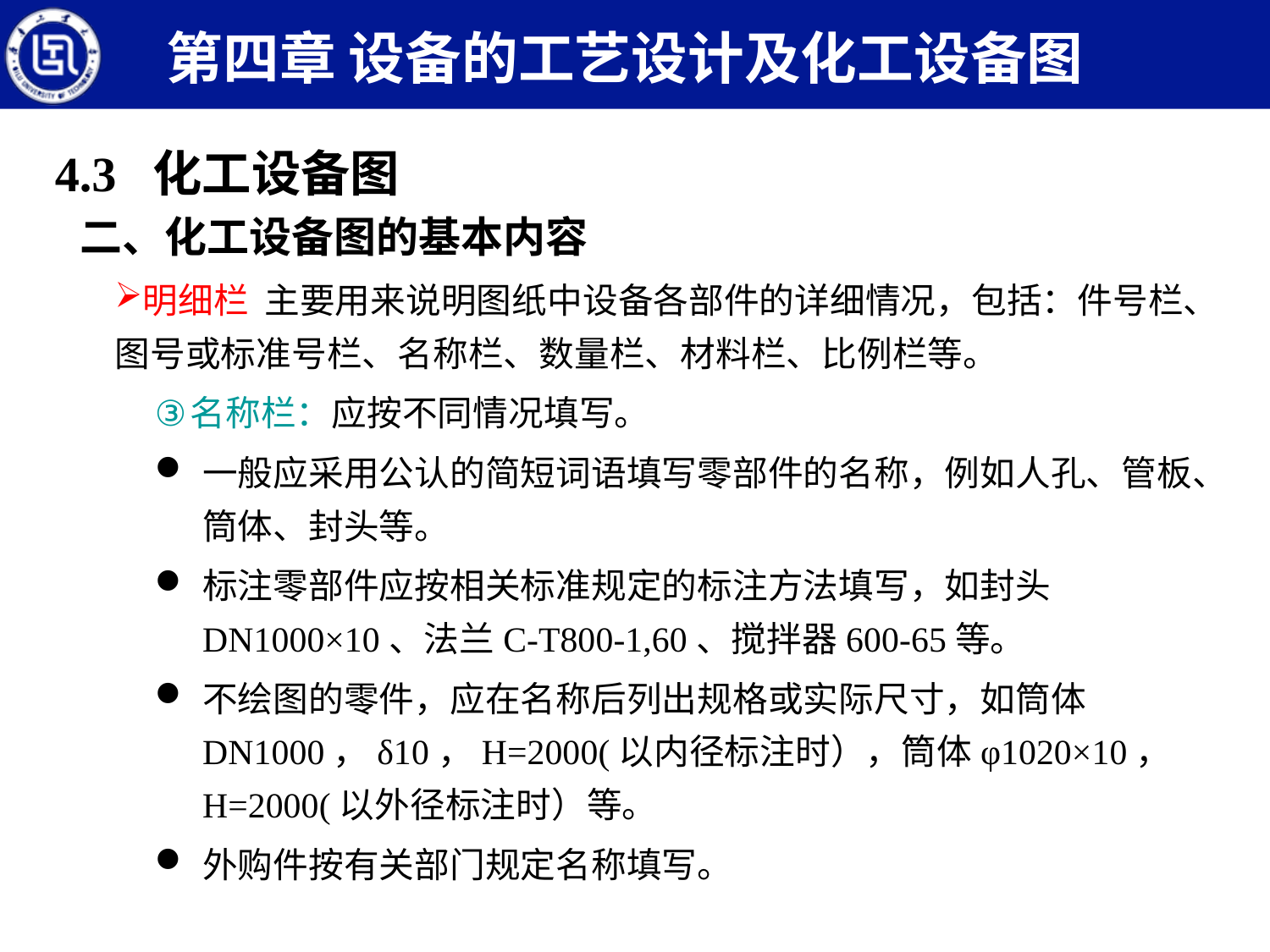

第四章 设备的工艺设计及化工设备图
4.3  化工设备图
二、化工设备图的基本内容
明细栏  主要用来说明图纸中设备各部件的详细情况，包括：件号栏、图号或标准号栏、名称栏、数量栏、材料栏、比例栏等。
名称栏：应按不同情况填写。
一般应采用公认的简短词语填写零部件的名称，例如人孔、管板、筒体、封头等。
标注零部件应按相关标准规定的标注方法填写，如封头DN1000×10、法兰C-T800-1,60、搅拌器600-65等。
不绘图的零件，应在名称后列出规格或实际尺寸，如筒体DN1000，δ10，H=2000(以内径标注时），筒体φ1020×10， H=2000(以外径标注时）等。
外购件按有关部门规定名称填写。